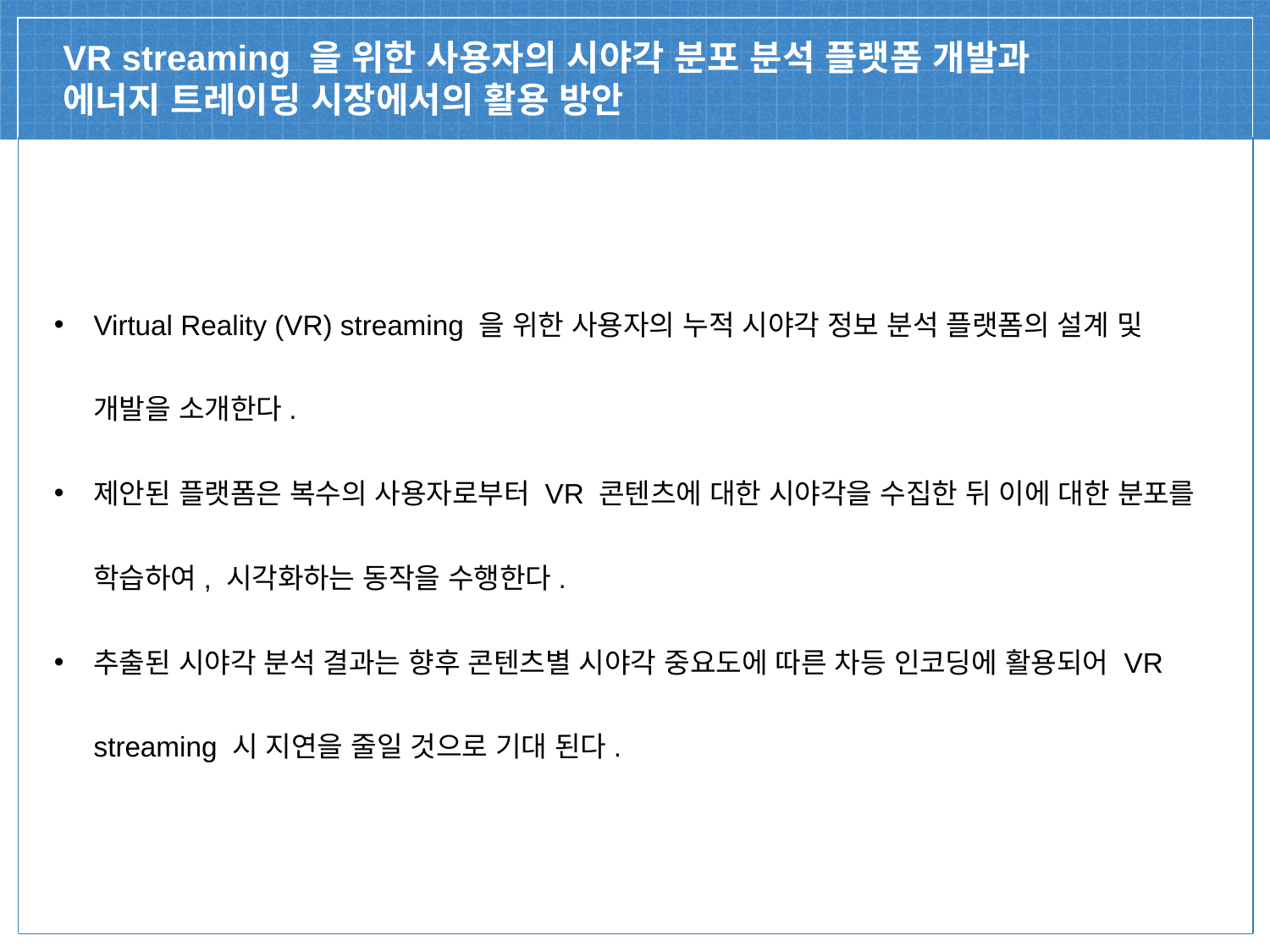

# VR streaming 을 위한 사용자의 시야각 분포 분석 플랫폼 개발과 에너지 트레이딩 시장에서의 활용 방안

Virtual Reality (VR) streaming 을 위한 사용자의 누적 시야각 정보 분석 플랫폼의 설계 및 개발을 소개한다.
제안된 플랫폼은 복수의 사용자로부터 VR 콘텐츠에 대한 시야각을 수집한 뒤 이에 대한 분포를 학습하여, 시각화하는 동작을 수행한다.
추출된 시야각 분석 결과는 향후 콘텐츠별 시야각 중요도에 따른 차등 인코딩에 활용되어 VR streaming 시 지연을 줄일 것으로 기대 된다.